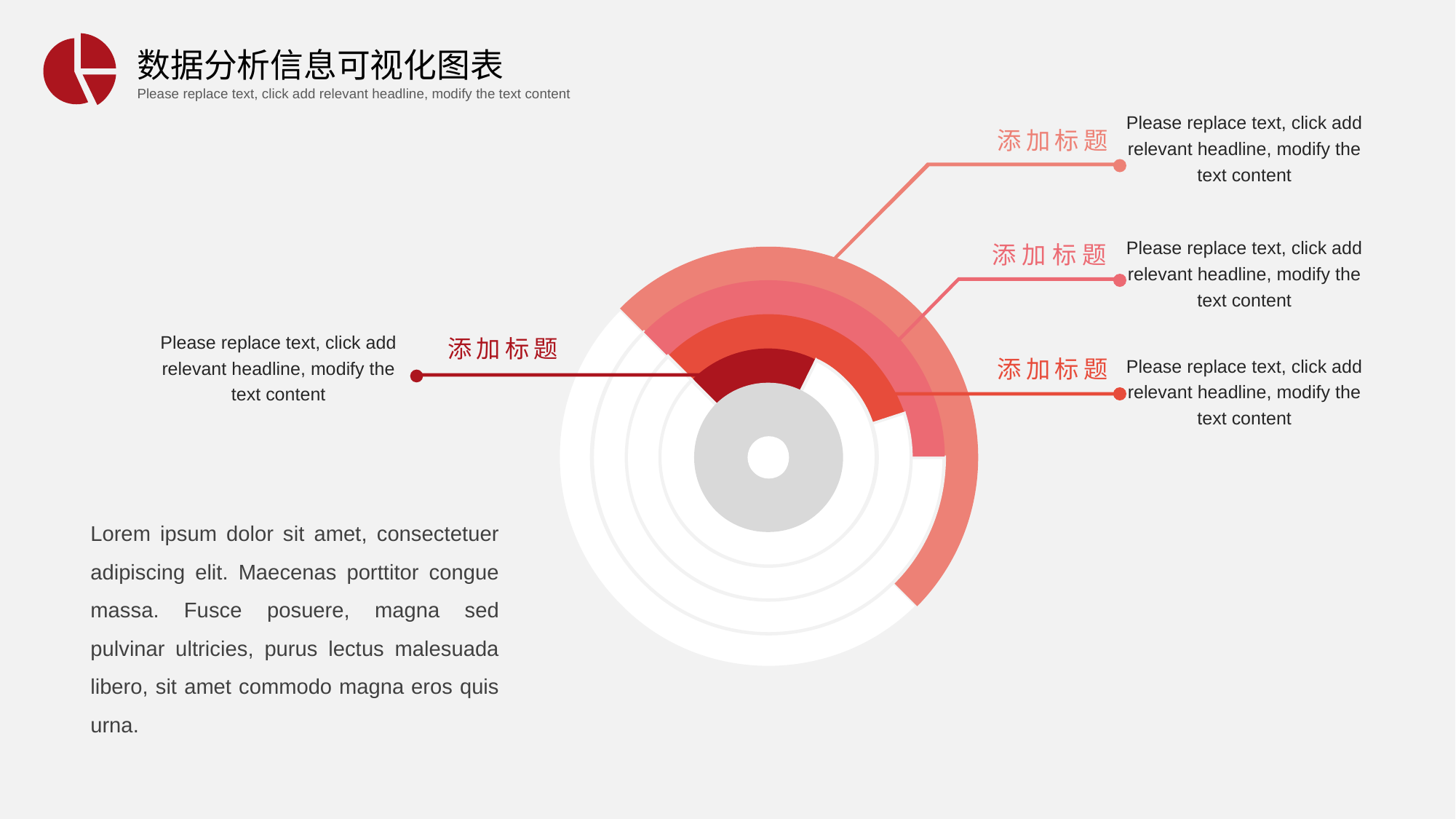

Please replace text, click add relevant headline, modify the text content
添加标题

Please replace text, click add relevant headline, modify the text content
添加标题

Please replace text, click add relevant headline, modify the text content
添加标题

Please replace text, click add relevant headline, modify the text content
添加标题

Lorem ipsum dolor sit amet, consectetuer adipiscing elit. Maecenas porttitor congue massa. Fusce posuere, magna sed pulvinar ultricies, purus lectus malesuada libero, sit amet commodo magna eros quis urna.